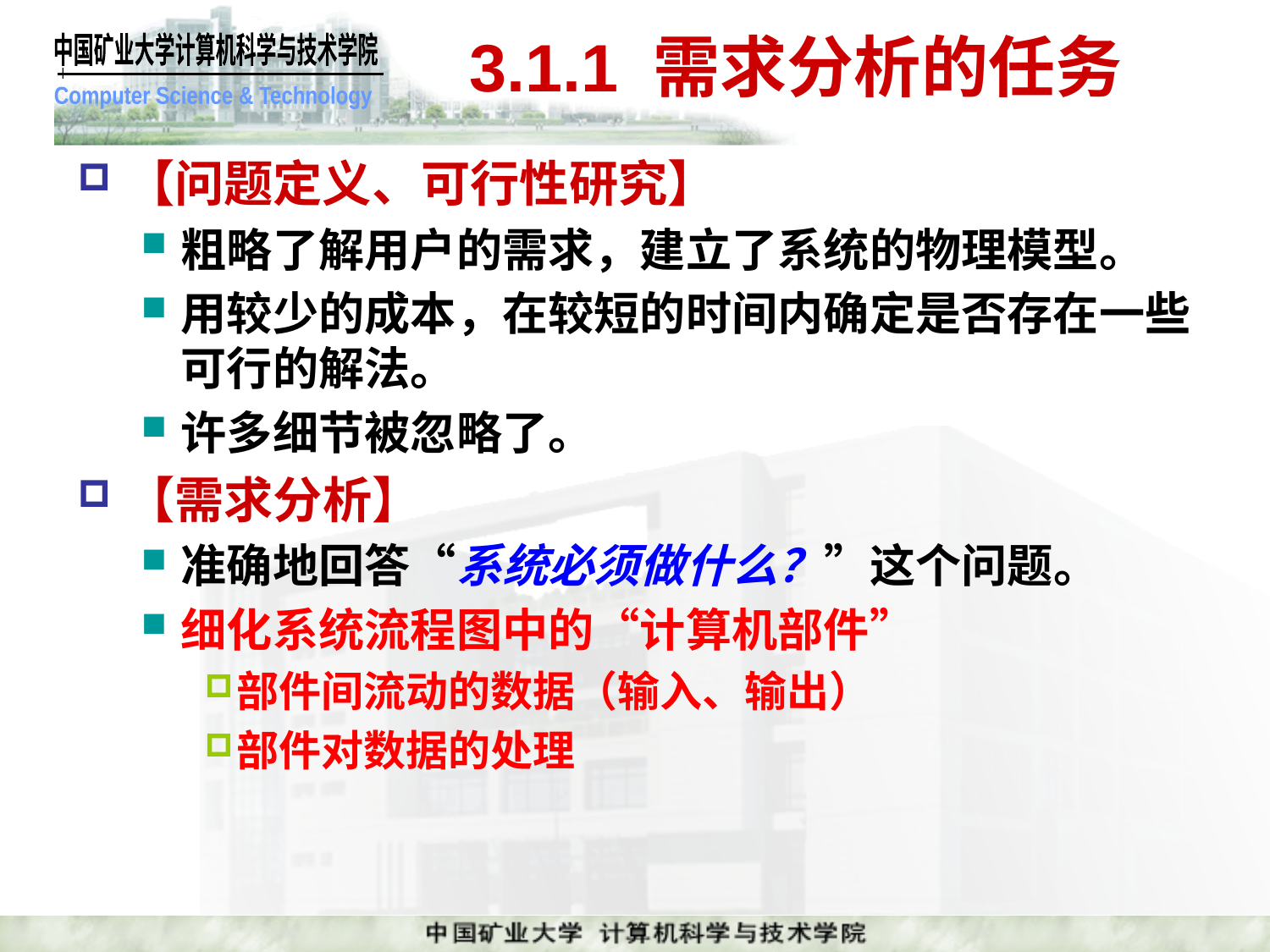

# 3.1.1 需求分析的任务
【问题定义、可行性研究】
粗略了解用户的需求，建立了系统的物理模型。
用较少的成本，在较短的时间内确定是否存在一些可行的解法。
许多细节被忽略了。
【需求分析】
准确地回答“系统必须做什么？”这个问题。
细化系统流程图中的“计算机部件”
部件间流动的数据（输入、输出）
部件对数据的处理
3